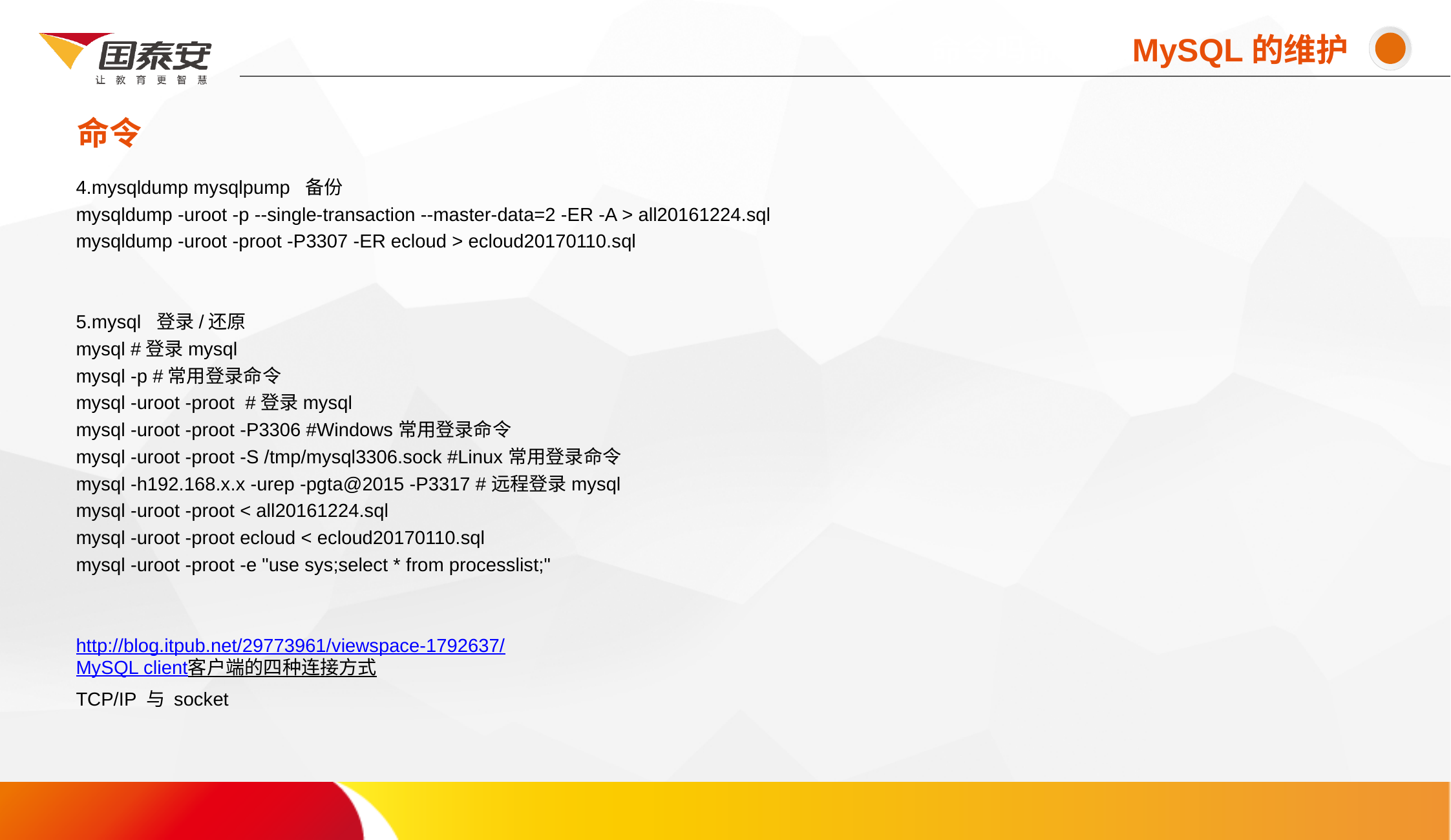

命令吗命令命MySQL的维护
命令
# 4.mysqldump mysqlpump  备份 mysqldump -uroot -p --single-transaction --master-data=2 -ER -A > all20161224.sql mysqldump -uroot -proot -P3307 -ER ecloud > ecloud20170110.sql 5.mysql  登录/还原 mysql #登录mysql mysql -p #常用登录命令 mysql -uroot -proot  #登录mysql mysql -uroot -proot -P3306 #Windows常用登录命令 mysql -uroot -proot -S /tmp/mysql3306.sock #Linux常用登录命令 mysql -h192.168.x.x -urep -pgta@2015 -P3317 #远程登录mysql mysql -uroot -proot < all20161224.sql mysql -uroot -proot ecloud < ecloud20170110.sql mysql -uroot -proot -e "use sys;select * from processlist;" http://blog.itpub.net/29773961/viewspace-1792637/ MySQL client客户端的四种连接方式  TCP/IP 与 socket